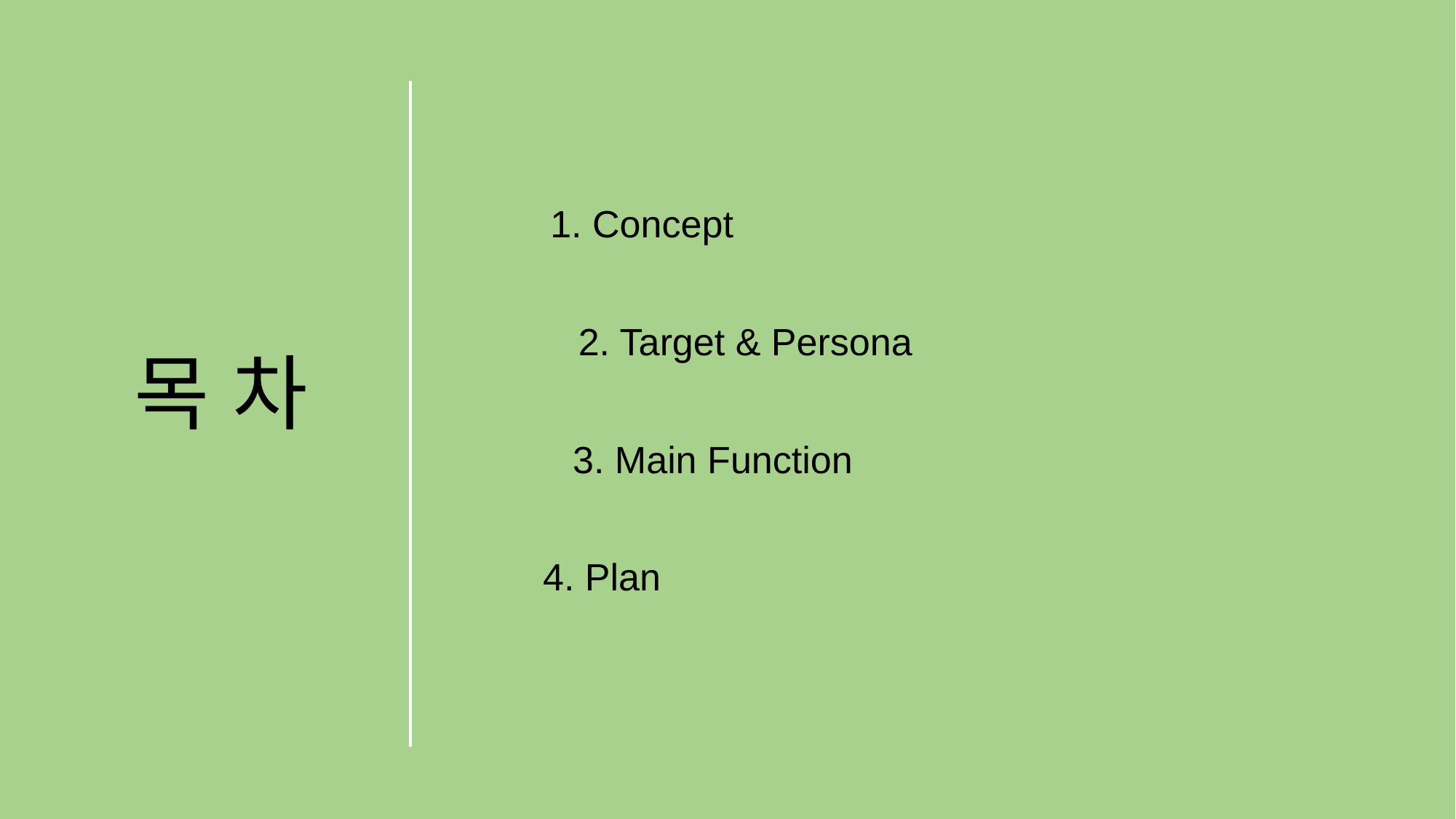

1. Concept
2. Target & Persona
목 차

3. Main Function
4. Plan